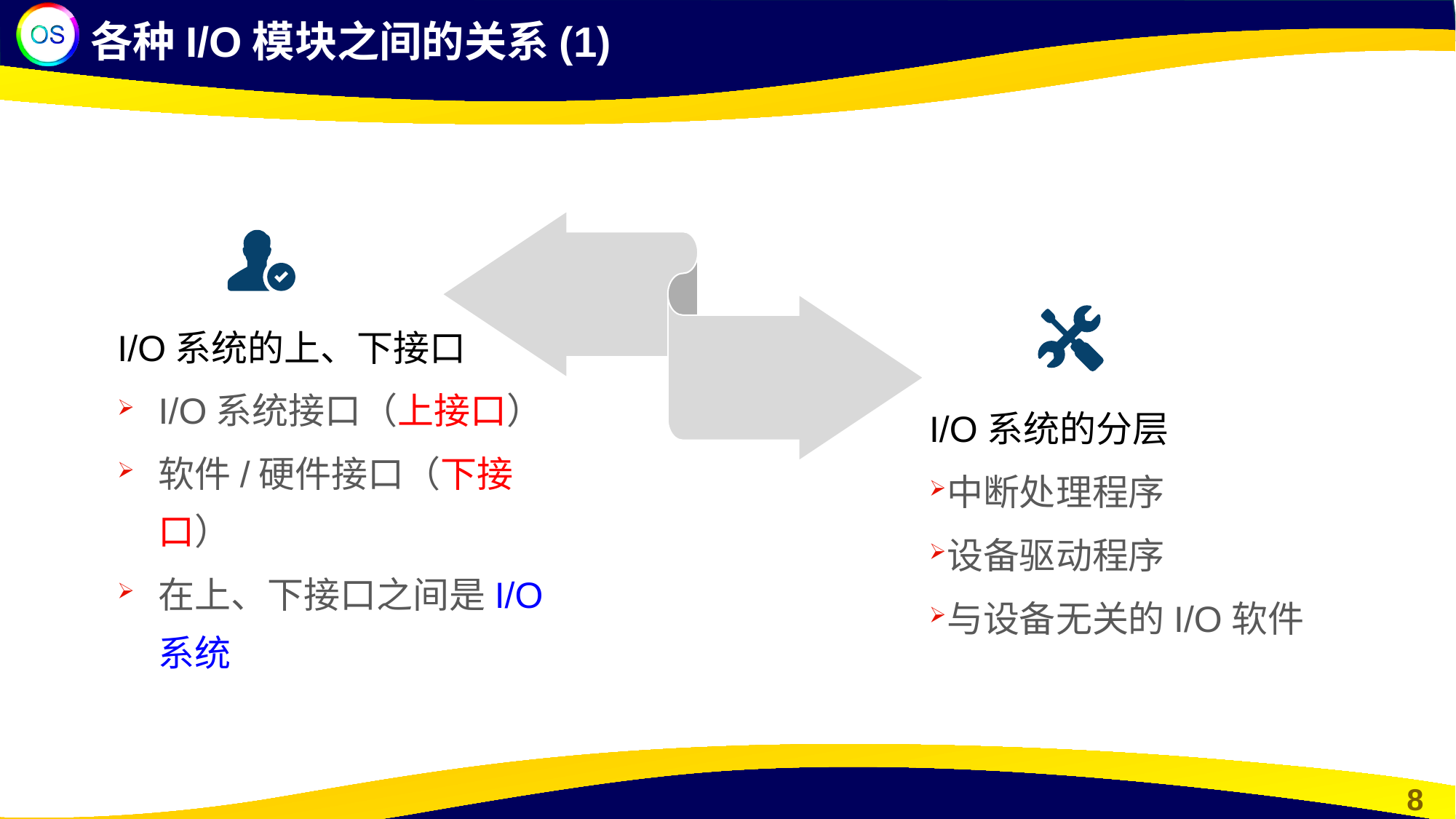

各种I/O模块之间的关系(1)

I/O系统的上、下接口
I/O系统接口（上接口）
软件/硬件接口（下接口）
在上、下接口之间是I/O系统

I/O系统的分层
中断处理程序
设备驱动程序
与设备无关的I/O软件